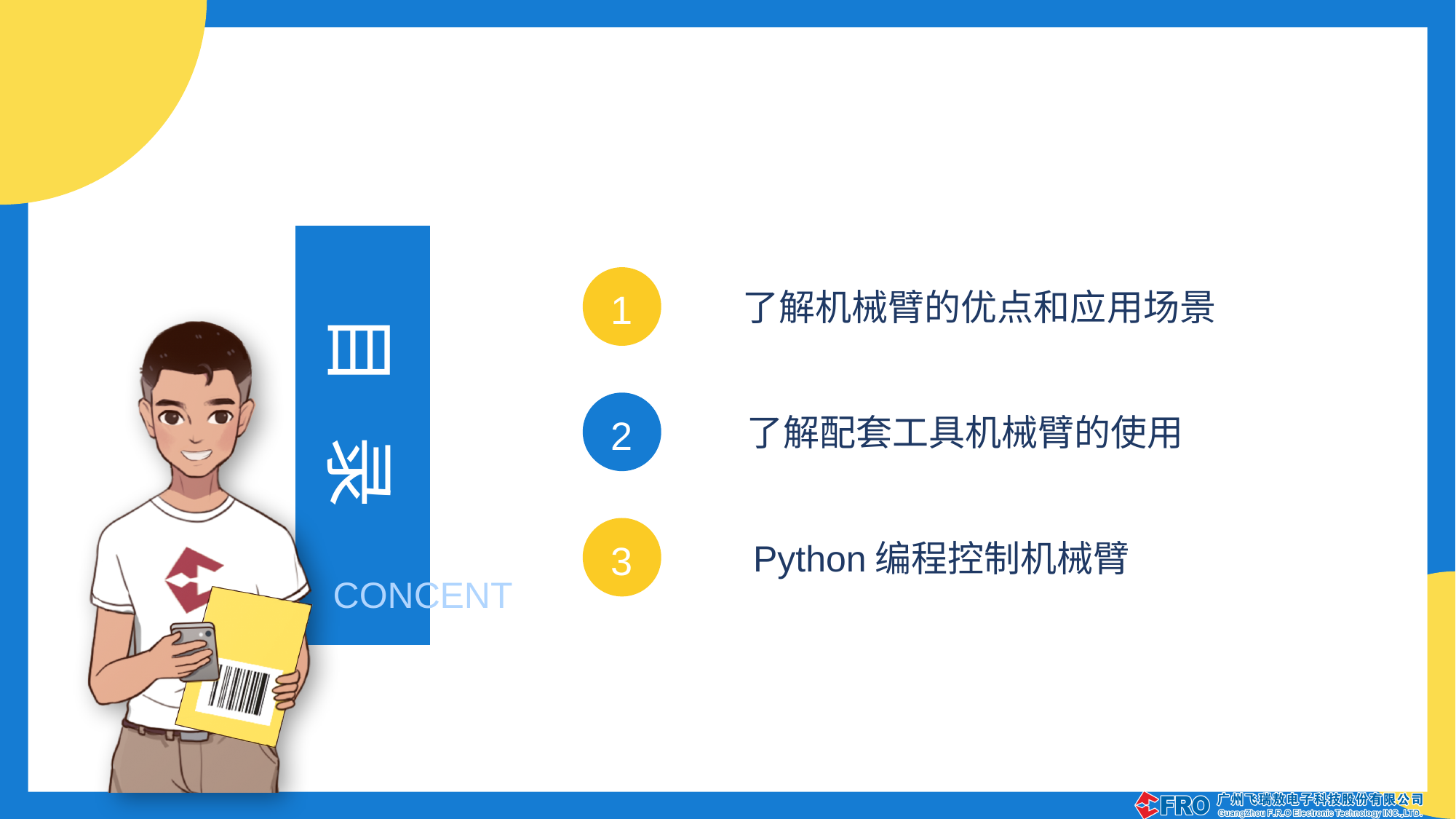

1
了解机械臂的优点和应用场景
2
了解配套工具机械臂的使用
3
Python编程控制机械臂